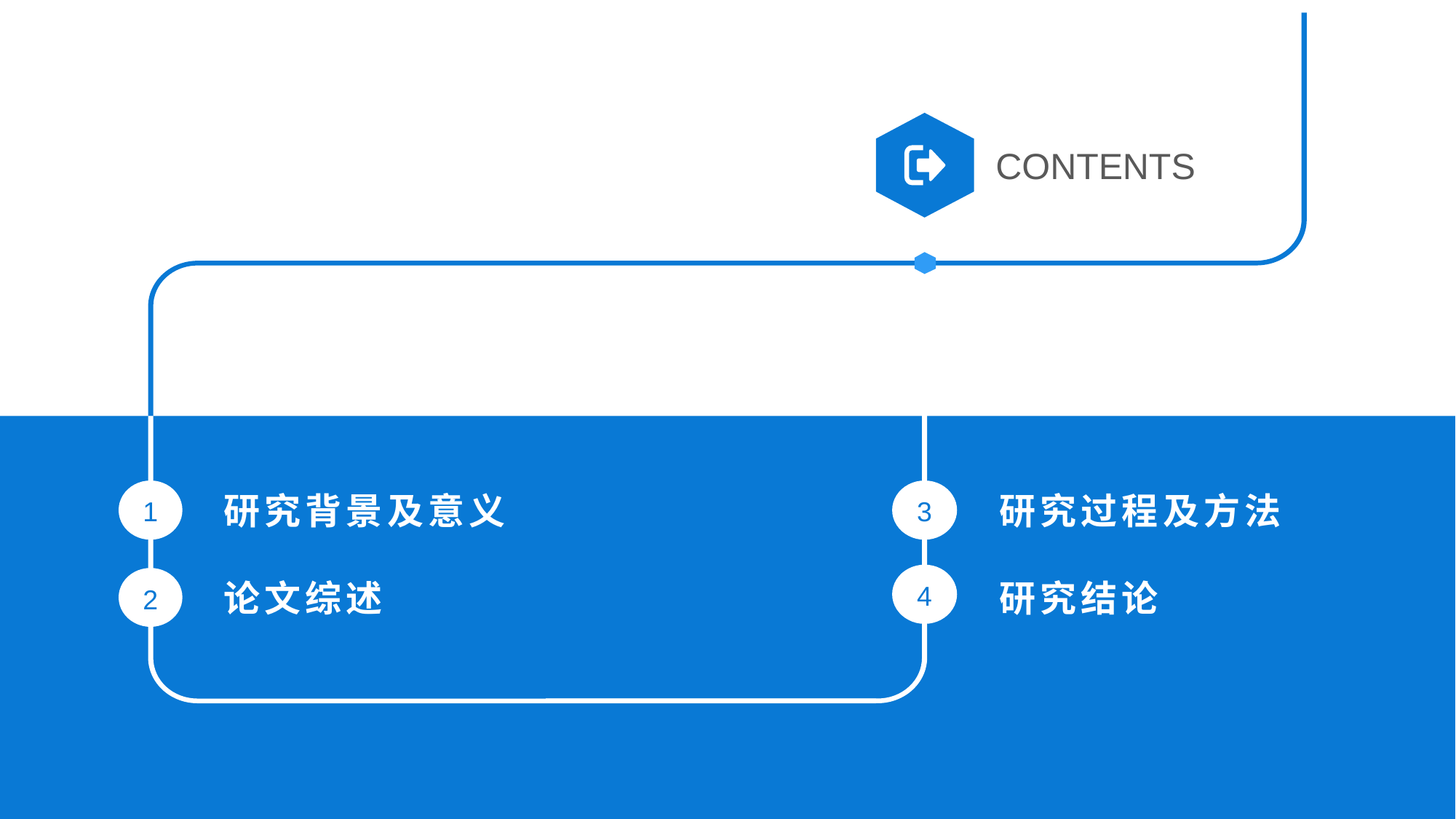

CONTENTS

1
3
研究背景及意义
研究过程及方法
4
2
论文综述
研究结论